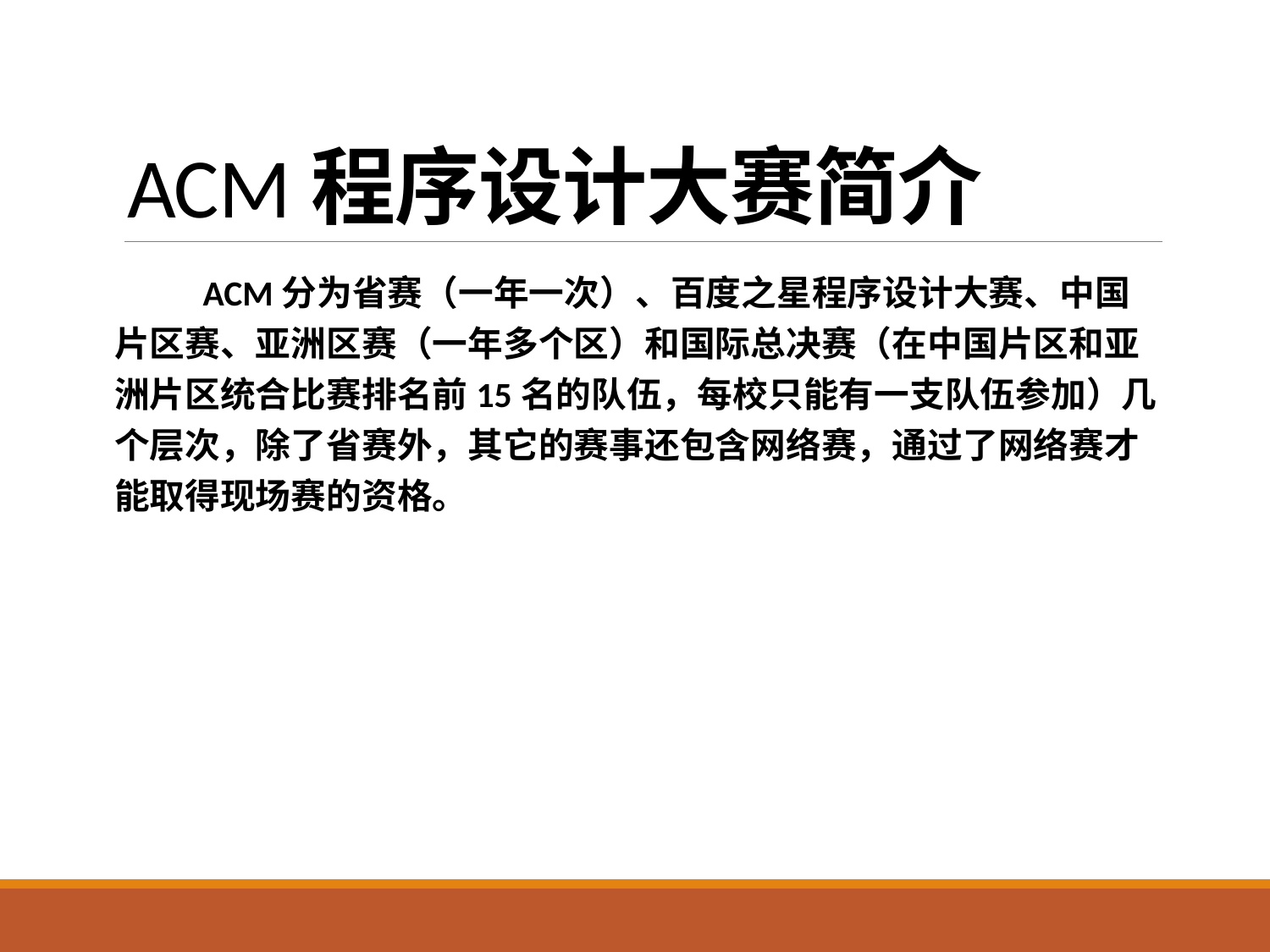

# ACM程序设计大赛简介
           ACM分为省赛（一年一次）、百度之星程序设计大赛、中国片区赛、亚洲区赛（一年多个区）和国际总决赛（在中国片区和亚洲片区统合比赛排名前15名的队伍，每校只能有一支队伍参加）几个层次，除了省赛外，其它的赛事还包含网络赛，通过了网络赛才能取得现场赛的资格。